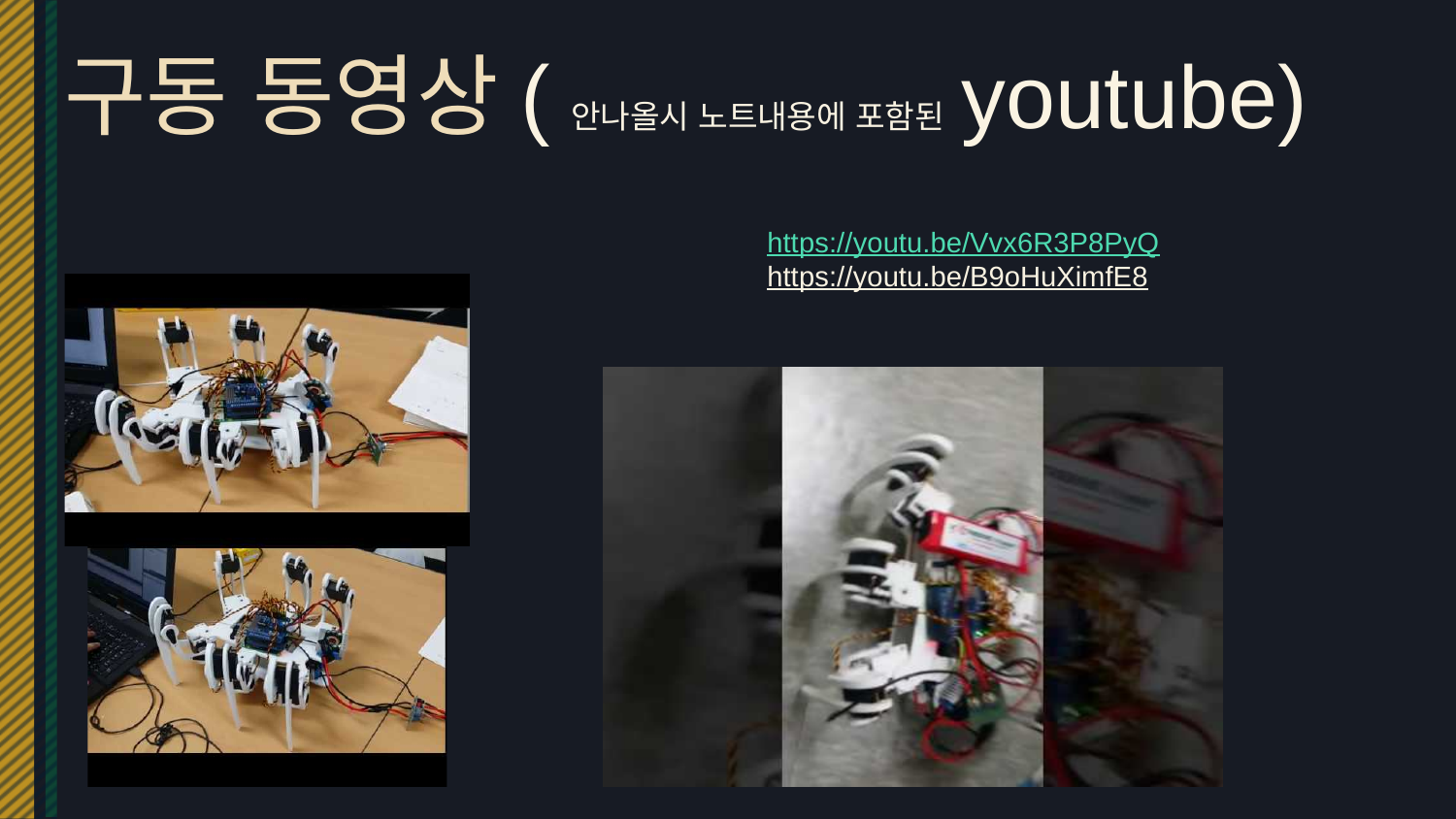

# 구동 동영상(안나올시 노트내용에 포함된 youtube)

https://youtu.be/Vvx6R3P8PyQ
https://youtu.be/B9oHuXimfE8